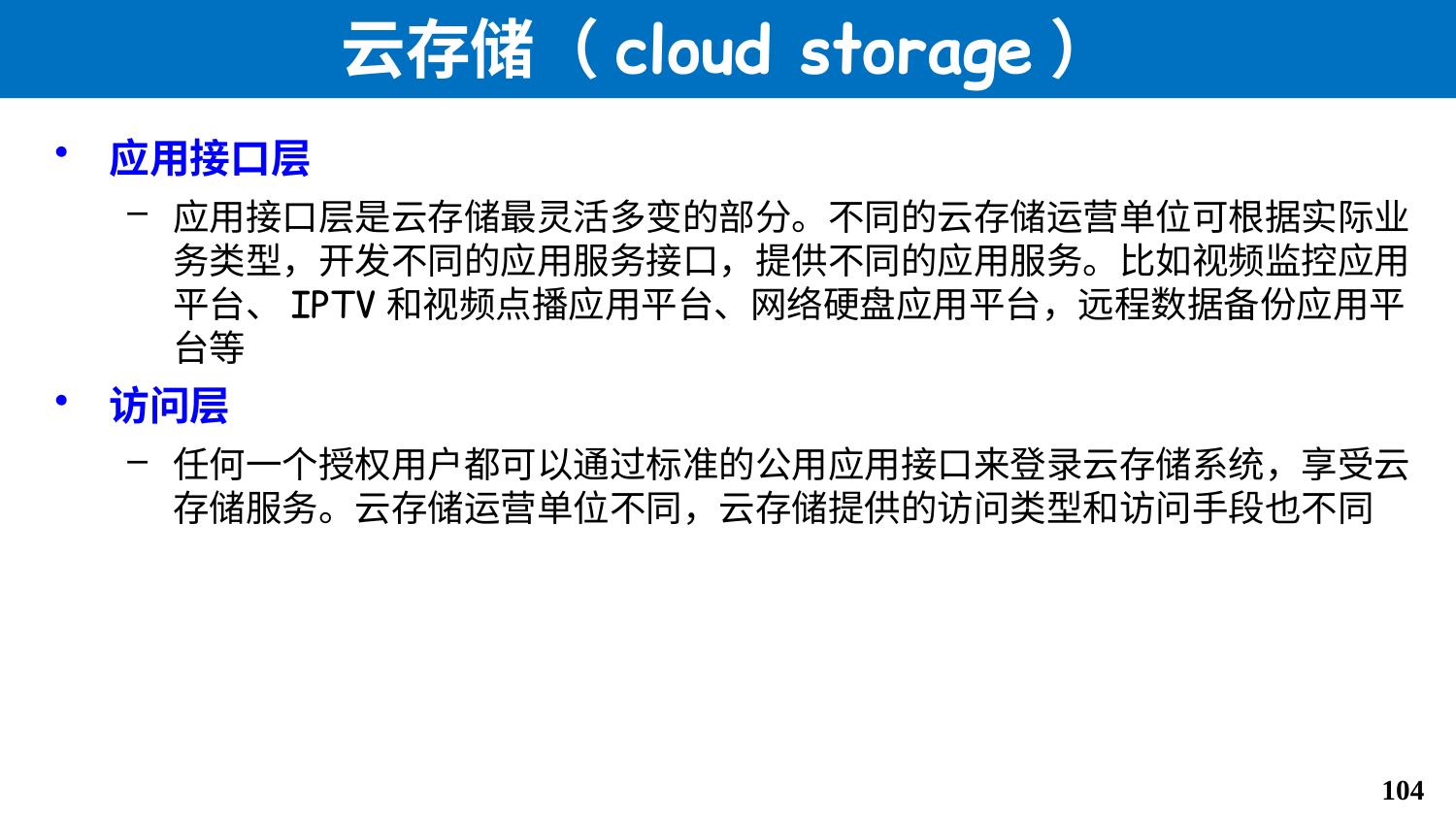

# 云存储（cloud storage）
应用接口层
应用接口层是云存储最灵活多变的部分。不同的云存储运营单位可根据实际业务类型，开发不同的应用服务接口，提供不同的应用服务。比如视频监控应用平台、IPTV和视频点播应用平台、网络硬盘应用平台，远程数据备份应用平台等
访问层
任何一个授权用户都可以通过标准的公用应用接口来登录云存储系统，享受云存储服务。云存储运营单位不同，云存储提供的访问类型和访问手段也不同